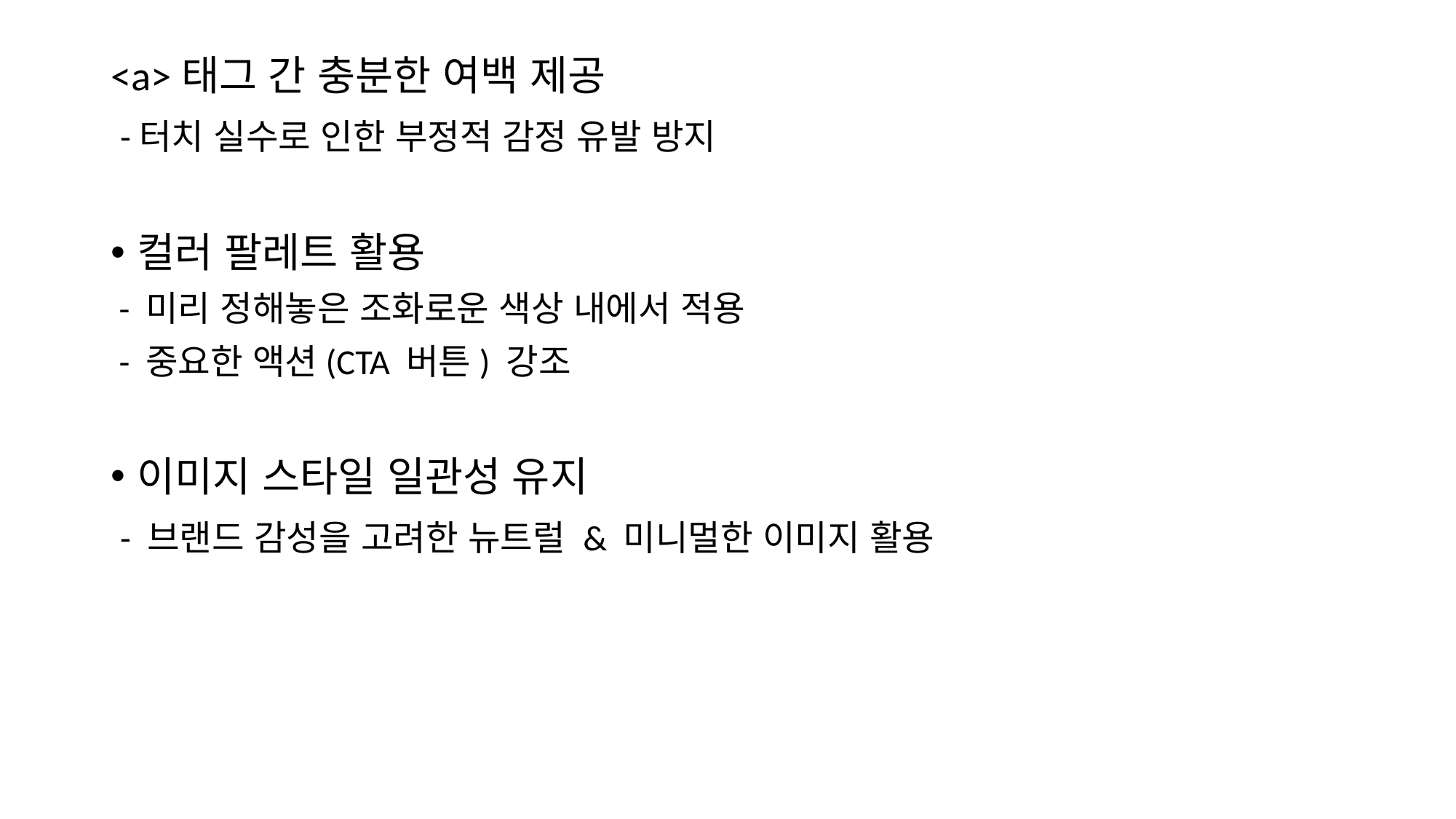

<a>태그 간 충분한 여백 제공
 -터치 실수로 인한 부정적 감정 유발 방지

컬러 팔레트 활용
 - 미리 정해놓은 조화로운 색상 내에서 적용
 - 중요한 액션(CTA 버튼) 강조

이미지 스타일 일관성 유지
 - 브랜드 감성을 고려한 뉴트럴 & 미니멀한 이미지 활용